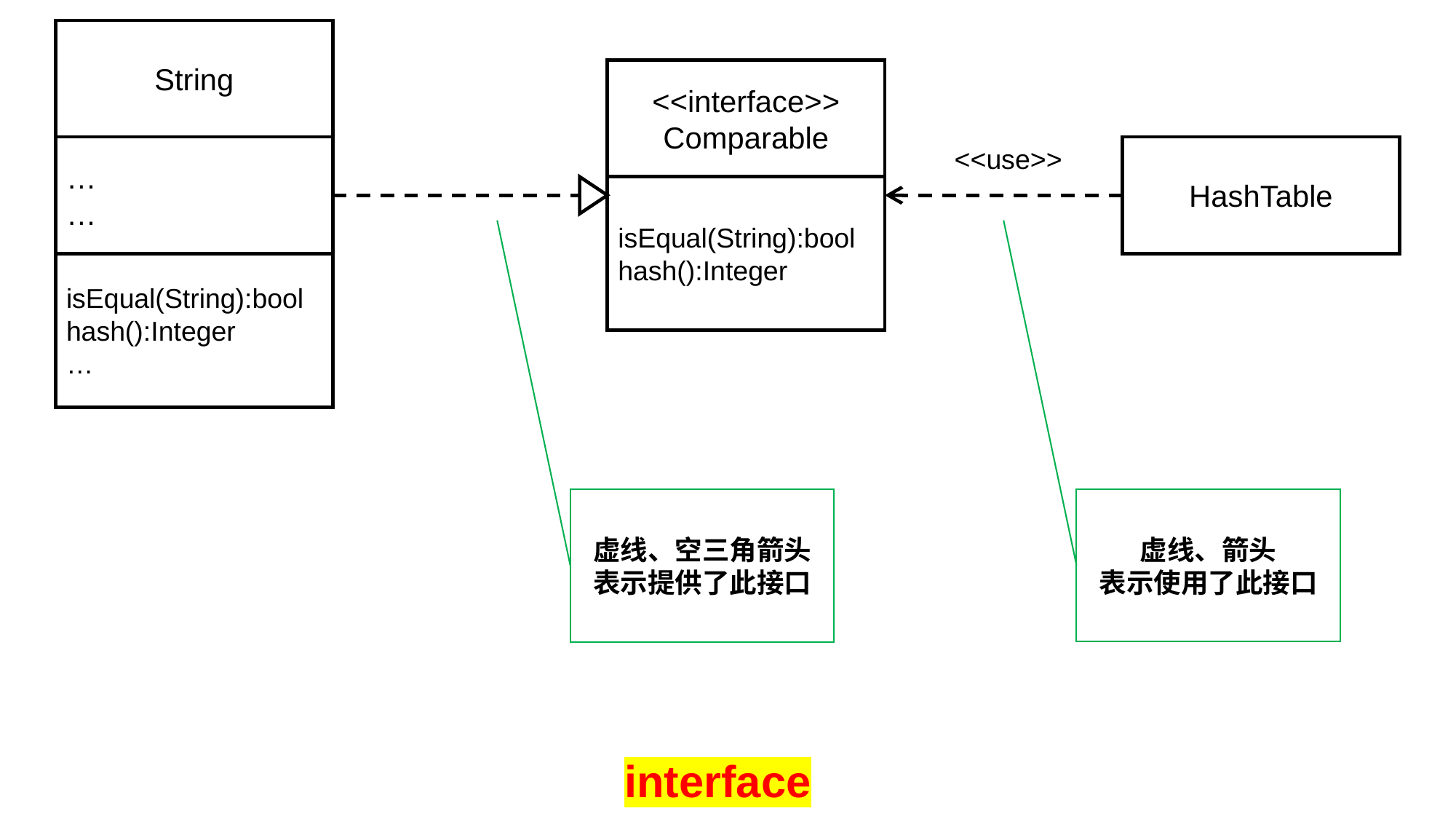

String
<<interface>>
Comparable
isEqual(String):bool
hash():Integer
…
…
<<use>>
HashTable

isEqual(String):bool
hash():Integer
…
interface
虚线、空三角箭头
表示提供了此接口
虚线、箭头
表示使用了此接口